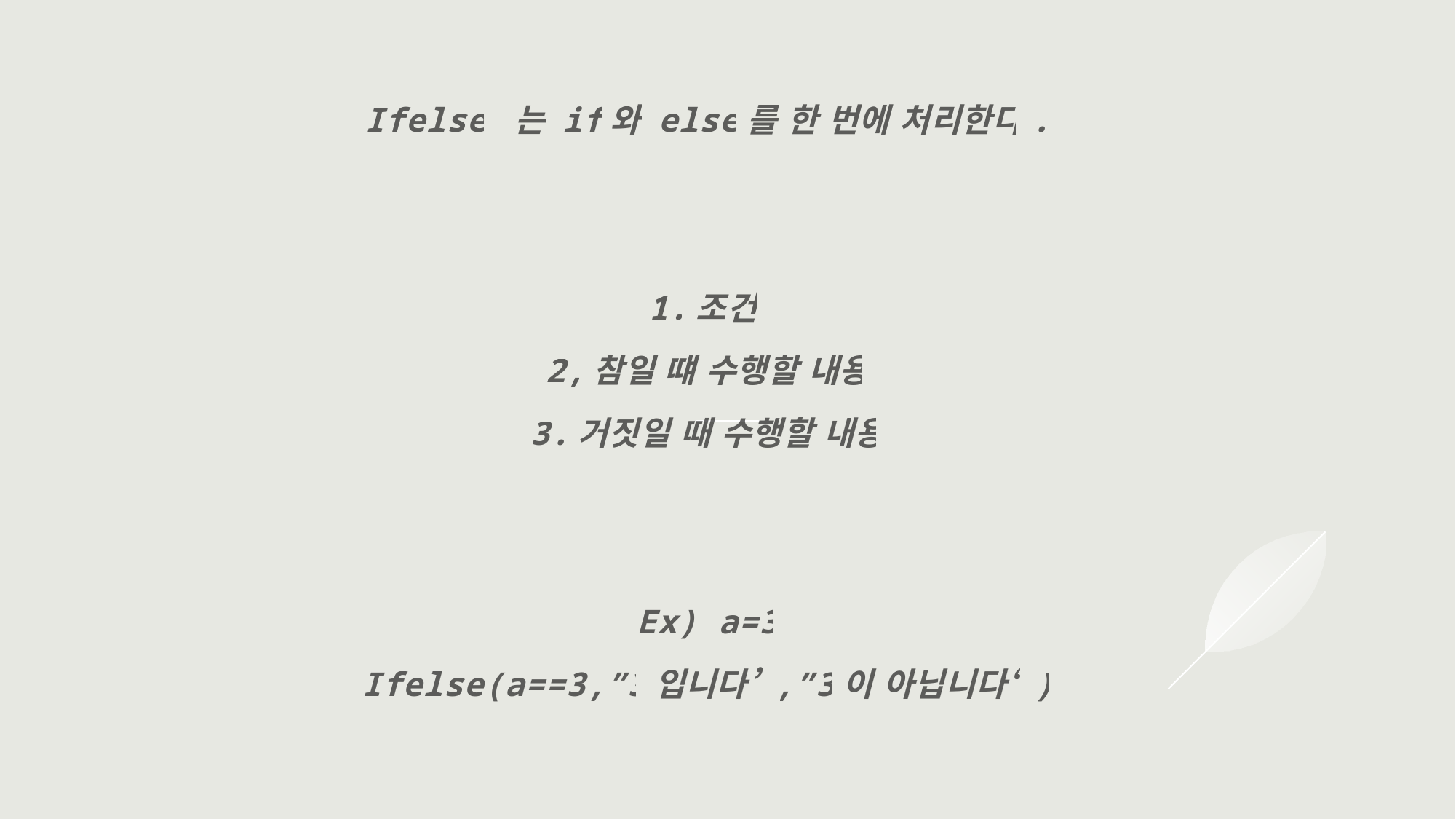

#
Ifelse 는 if와 else를 한 번에 처리한다.

1.조건
2,참일 떄 수행할 내용
3.거짓일 때 수행할 내용

Ex) a=3
Ifelse(a==3,”3입니다”,”3이 아닙니다“)